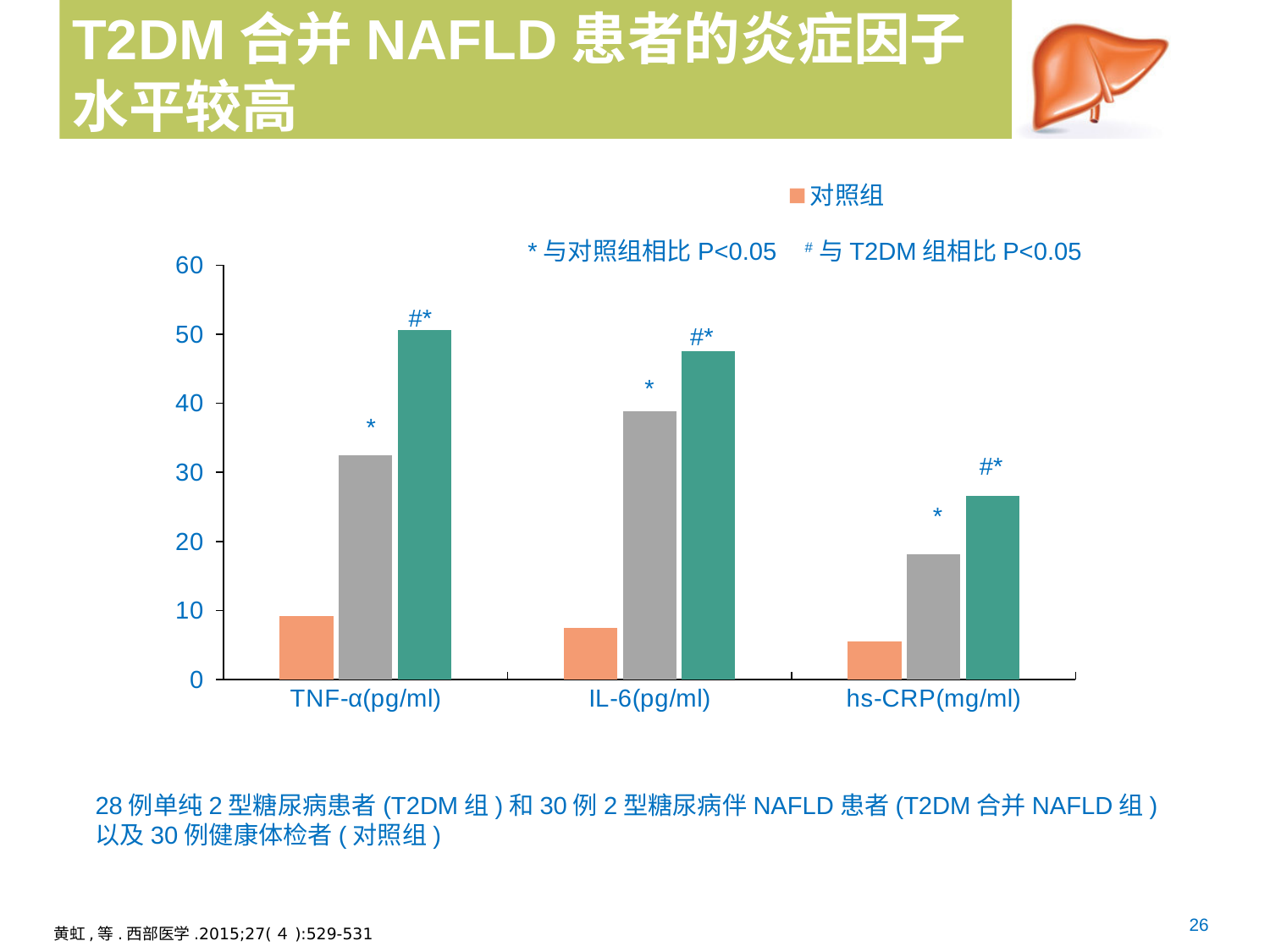

# T2DM合并NAFLD患者的炎症因子水平较高

### Chart

| Category | 对照组 | 单纯T2DM | T2DM合并NAFLD |
|---|---|---|---|
| TNF-α(pg/ml) | 9.18 | 32.54 | 50.63 |
| IL-6(pg/ml) | 7.44 | 38.85 | 47.58 |
| hs-CRP(mg/ml) | 5.54 | 18.17 | 26.62 |
*与对照组相比P<0.05    #与T2DM组相比P<0.05
#*
#*
*
*
#*
*
28例单纯2型糖尿病患者(T2DM组)和30例2型糖尿病伴NAFLD患者(T2DM合并NAFLD组)以及30例健康体检者(对照组)
26
黄虹,等.西部医学.2015;27(４):529-531